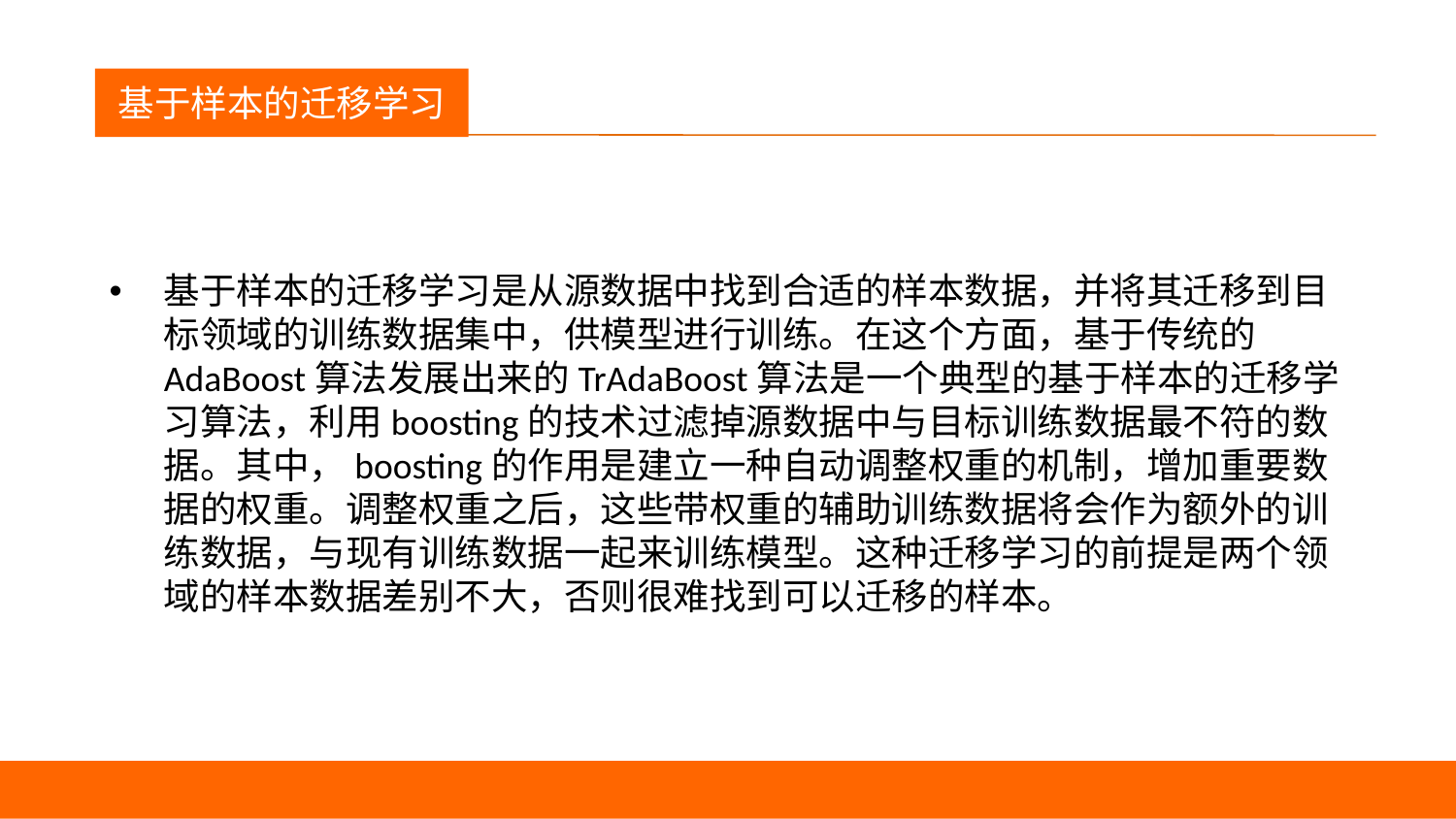

议程
基于样本的迁移学习

基于样本的迁移学习是从源数据中找到合适的样本数据，并将其迁移到目标领域的训练数据集中，供模型进行训练。在这个方面，基于传统的AdaBoost算法发展出来的TrAdaBoost算法是一个典型的基于样本的迁移学习算法，利用boosting的技术过滤掉源数据中与目标训练数据最不符的数据。其中，boosting的作用是建立一种自动调整权重的机制，增加重要数据的权重。调整权重之后，这些带权重的辅助训练数据将会作为额外的训练数据，与现有训练数据一起来训练模型。这种迁移学习的前提是两个领域的样本数据差别不大，否则很难找到可以迁移的样本。